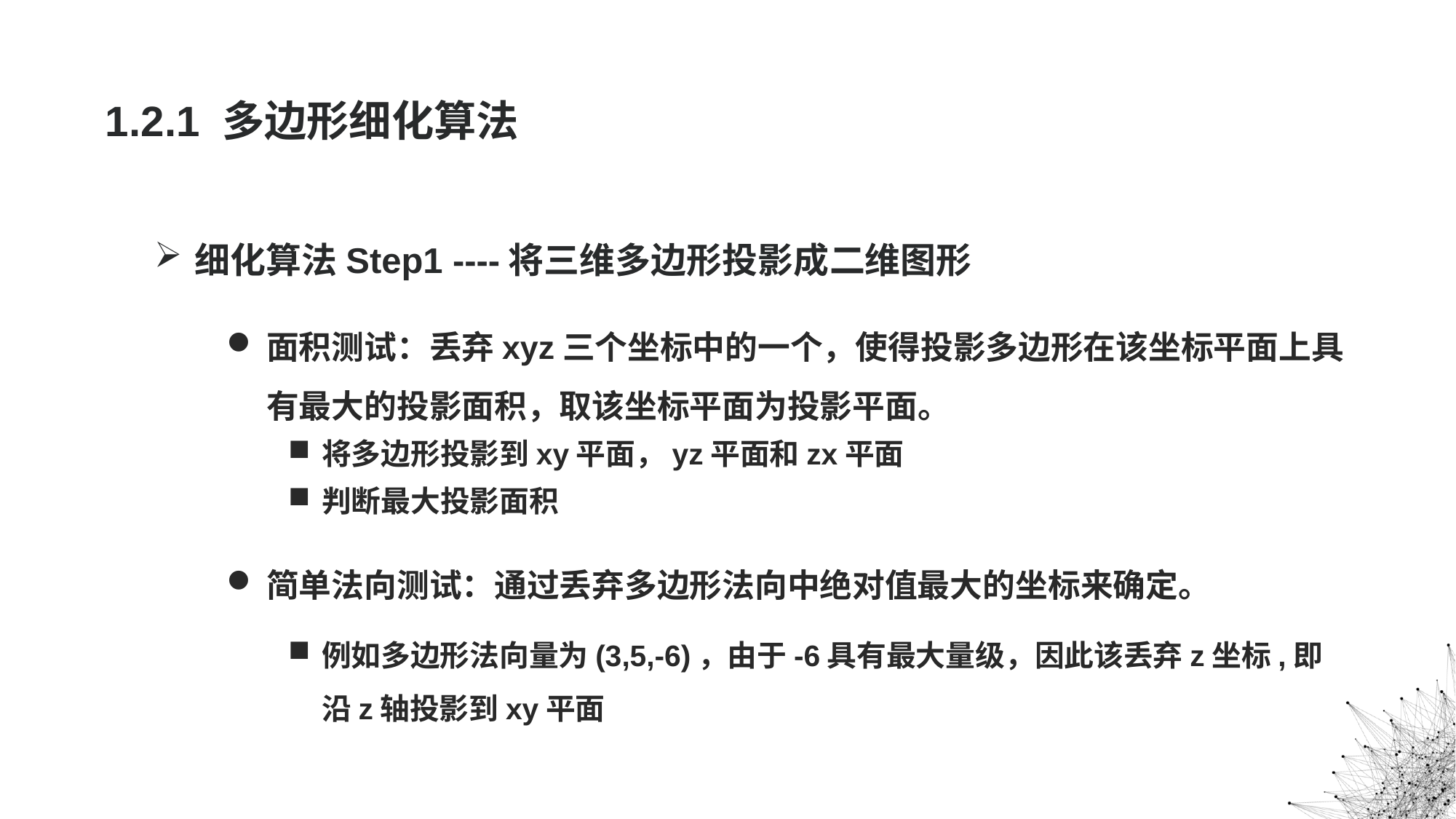

# 1.2.1 多边形细化算法
细化算法Step1 ----将三维多边形投影成二维图形
面积测试：丢弃xyz三个坐标中的一个，使得投影多边形在该坐标平面上具有最大的投影面积，取该坐标平面为投影平面。
将多边形投影到xy平面，yz平面和zx平面
判断最大投影面积
简单法向测试：通过丢弃多边形法向中绝对值最大的坐标来确定。
例如多边形法向量为(3,5,-6)，由于-6具有最大量级，因此该丢弃z坐标,即沿z轴投影到xy平面